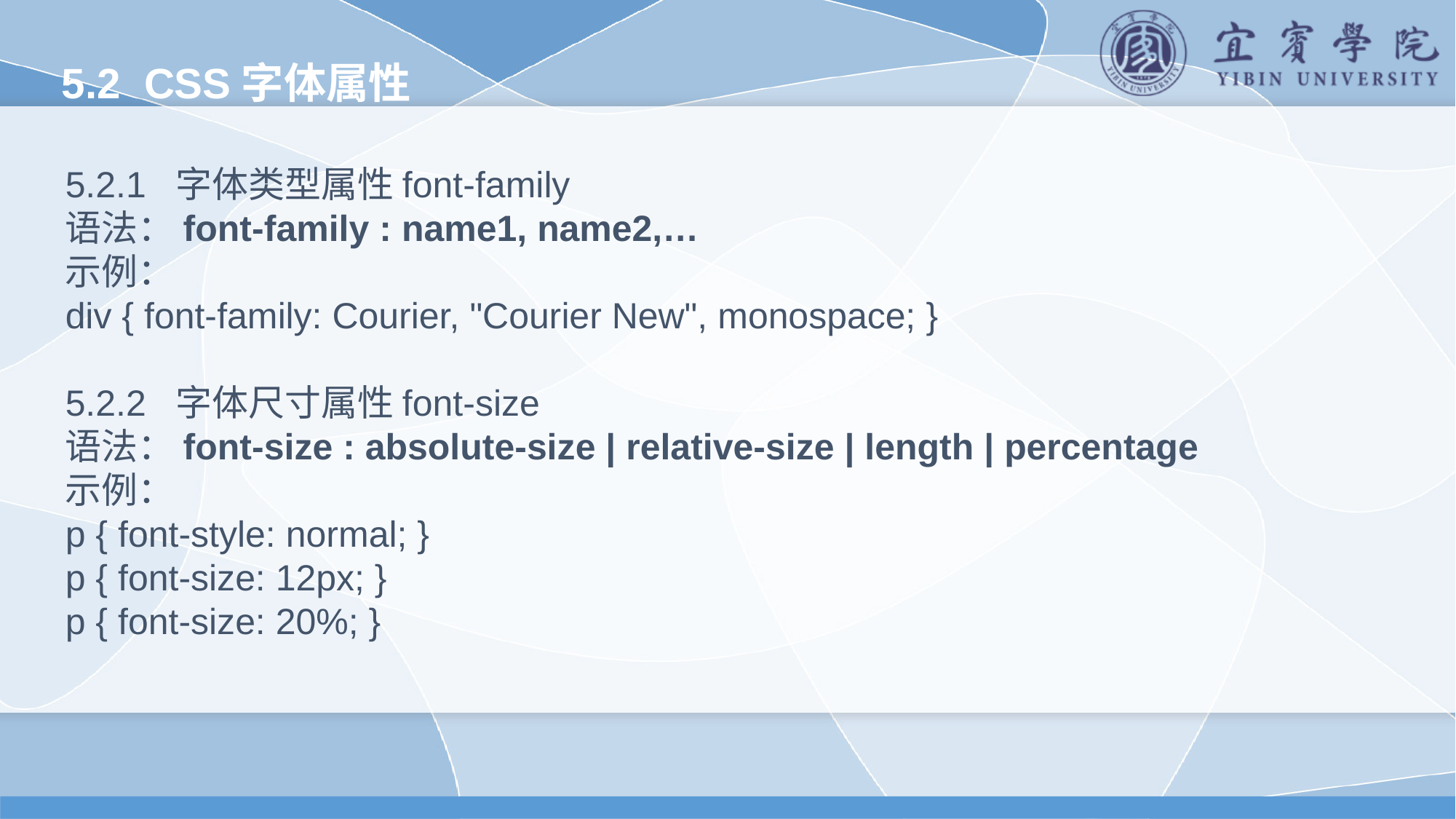

5.2  CSS字体属性

5.2.1  字体类型属性font-family
语法：font-family : name1, name2,…
示例：
div { font-family: Courier, "Courier New", monospace; }

5.2.2  字体尺寸属性font-size
语法：font-size : absolute-size | relative-size | length | percentage
示例：
p { font-style: normal; }
p { font-size: 12px; }
p { font-size: 20%; }